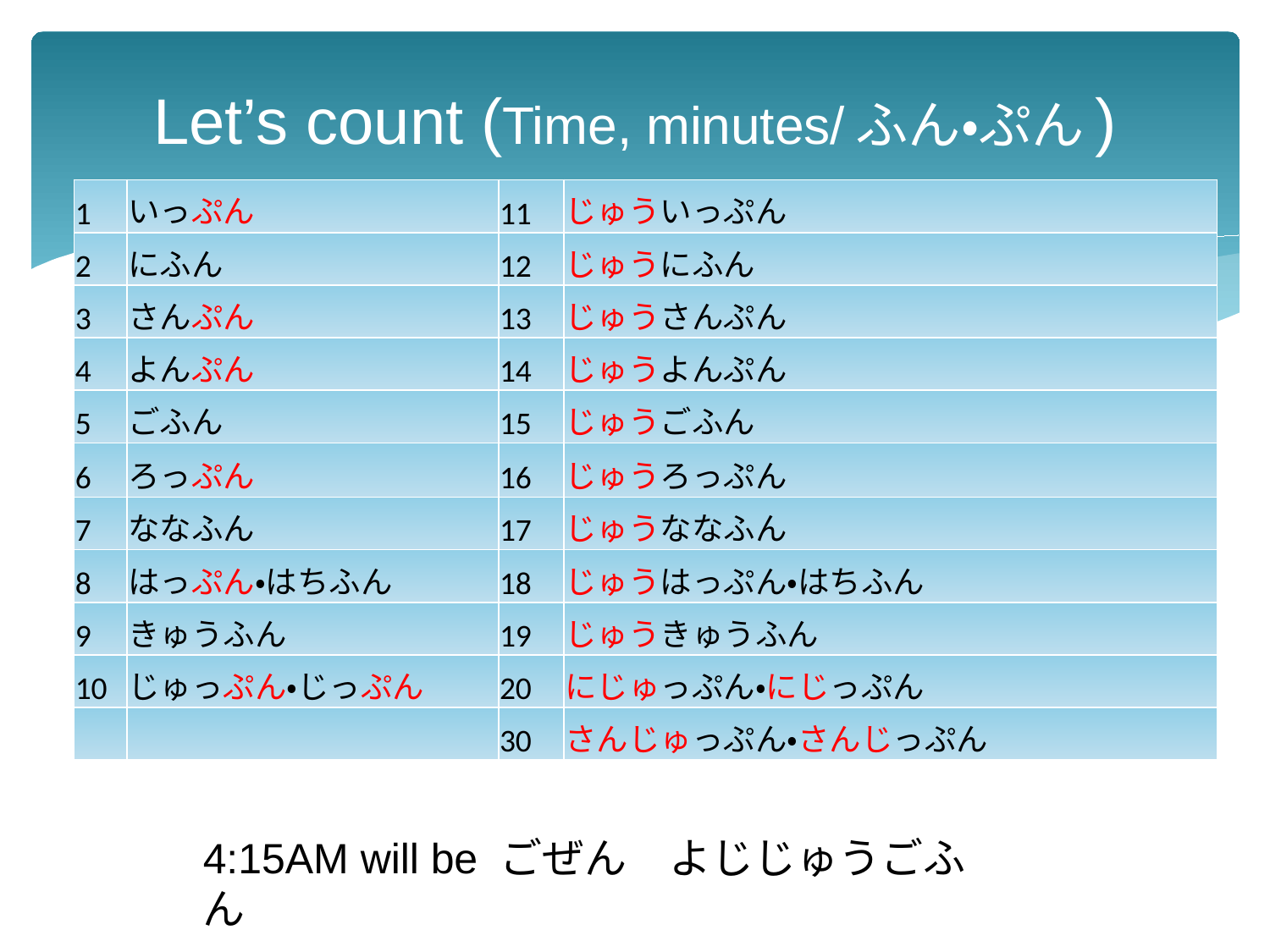

# Let’s count (Time, minutes/ふん・ぷん)
| 1 | いっぷん | 11 | じゅういっぷん |
| --- | --- | --- | --- |
| 2 | にふん | 12 | じゅうにふん |
| 3 | さんぷん | 13 | じゅうさんぷん |
| 4 | よんぷん | 14 | じゅうよんぷん |
| 5 | ごふん | 15 | じゅうごふん |
| 6 | ろっぷん | 16 | じゅうろっぷん |
| 7 | ななふん | 17 | じゅうななふん |
| 8 | はっぷん・はちふん | 18 | じゅうはっぷん・はちふん |
| 9 | きゅうふん | 19 | じゅうきゅうふん |
| 10 | じゅっぷん・じっぷん | 20 | にじゅっぷん・にじっぷん |
|  |  | 30 | さんじゅっぷん・さんじっぷん |
4:15AM will be ごぜん　よじじゅうごふん